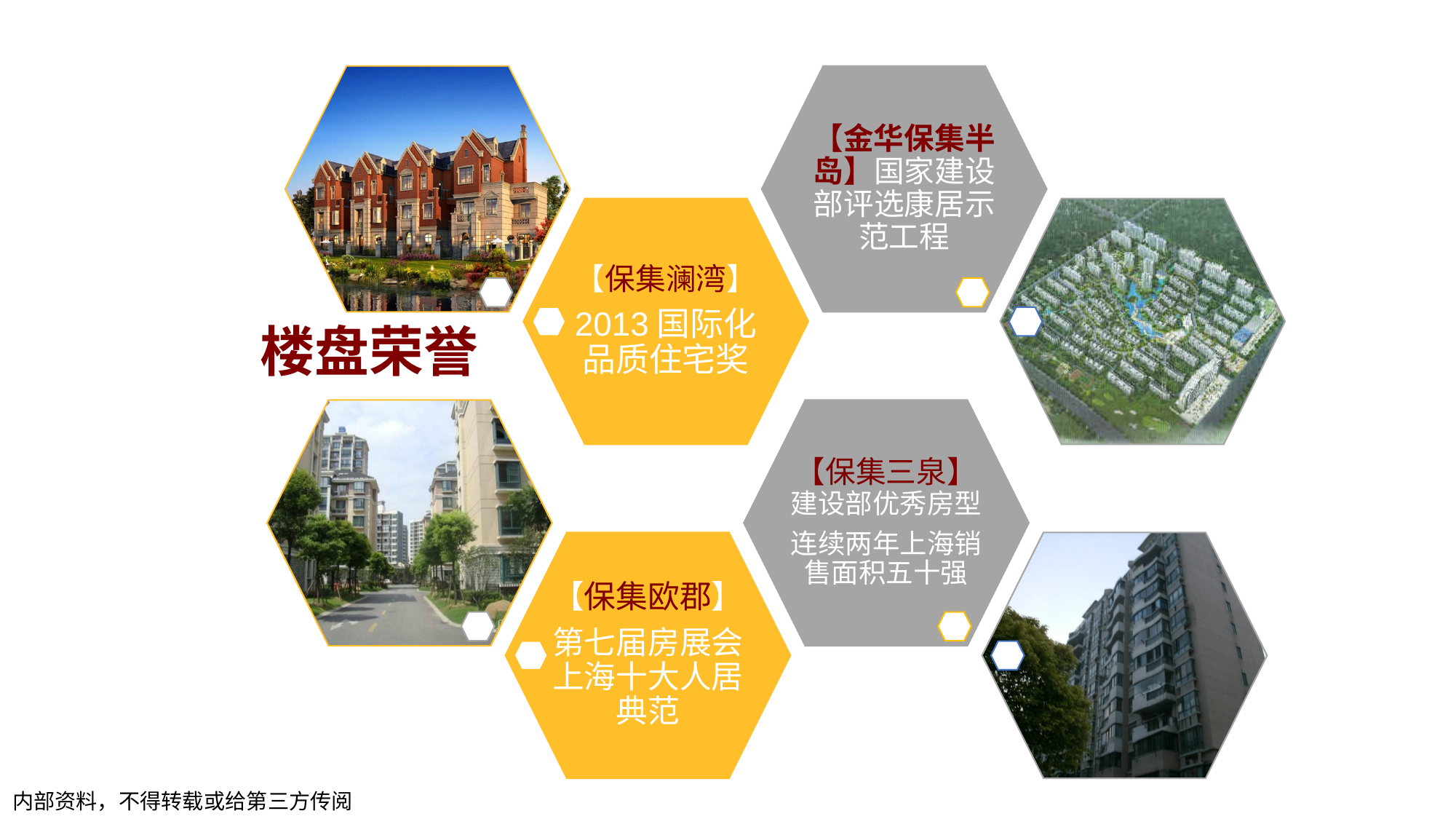

【保集澜湾】
2013国际化品质住宅奖
【金华保集半岛】国家建设部评选康居示范工程
楼盘荣誉
【保集欧郡】
第七届房展会上海十大人居典范
【保集三泉】建设部优秀房型
连续两年上海销售面积五十强
内部资料，不得转载或给第三方传阅